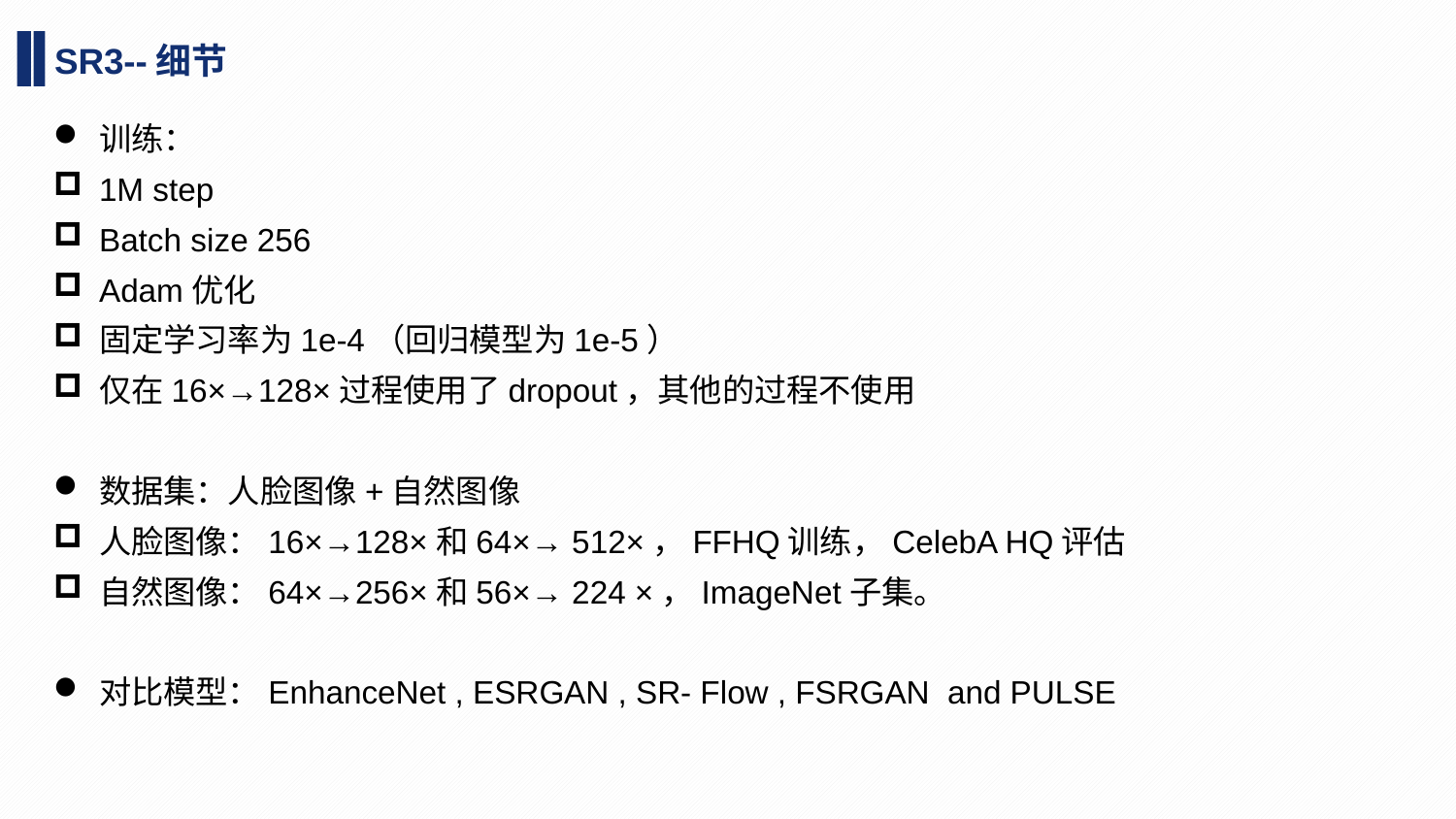

SR3--细节
训练：
1M step
Batch size 256
Adam优化
固定学习率为1e-4（回归模型为1e-5）
仅在16×→128×过程使用了dropout，其他的过程不使用

数据集：人脸图像+自然图像
人脸图像：16×→128×和64×→ 512×，FFHQ训练，CelebA HQ评估
自然图像：64×→256×和56×→ 224 ×，ImageNet子集。

对比模型：EnhanceNet , ESRGAN , SR- Flow , FSRGAN  and PULSE